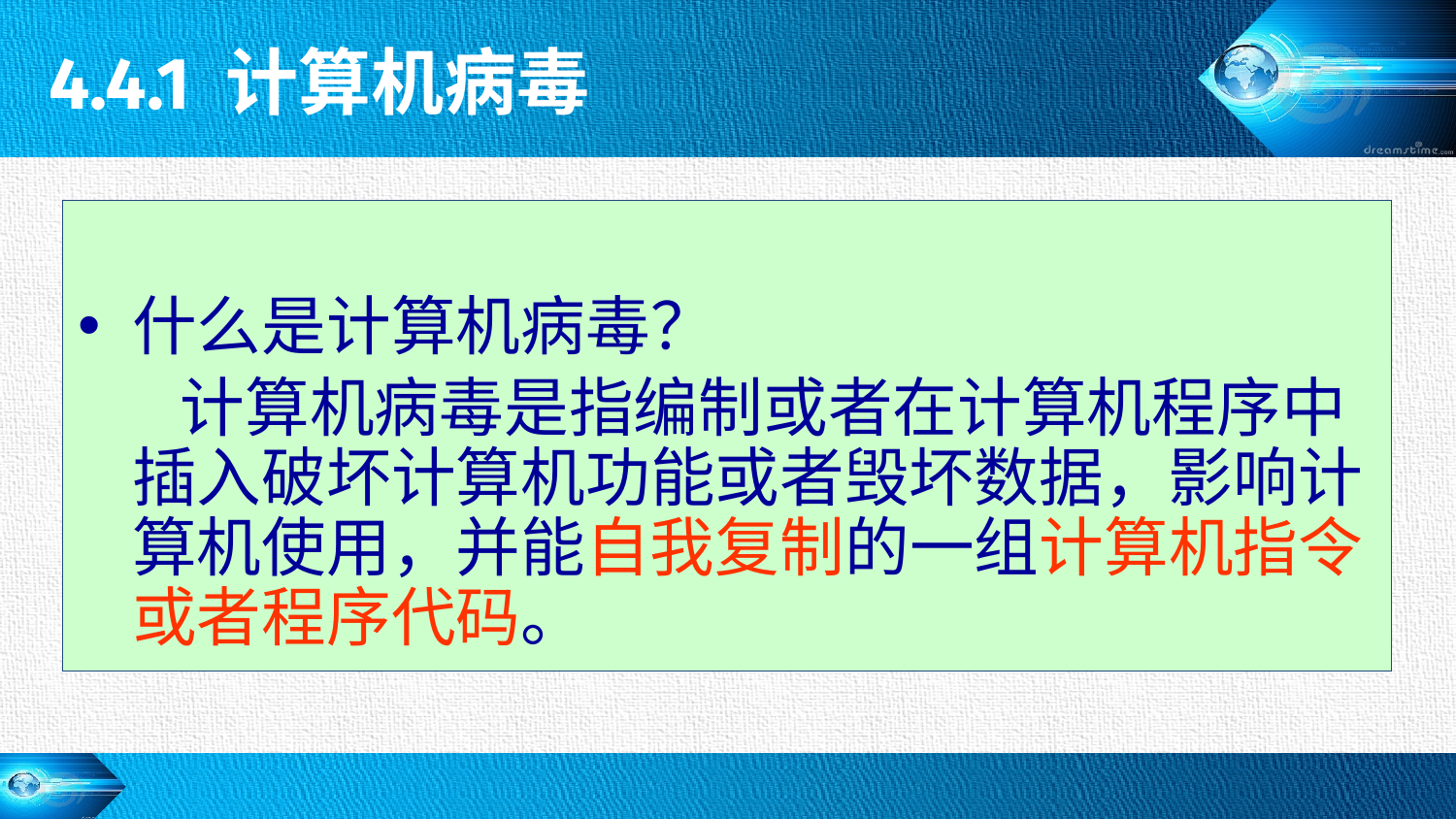

4.4.1 计算机病毒
什么是计算机病毒？
      计算机病毒是指编制或者在计算机程序中插入破坏计算机功能或者毁坏数据，影响计算机使用，并能自我复制的一组计算机指令或者程序代码。